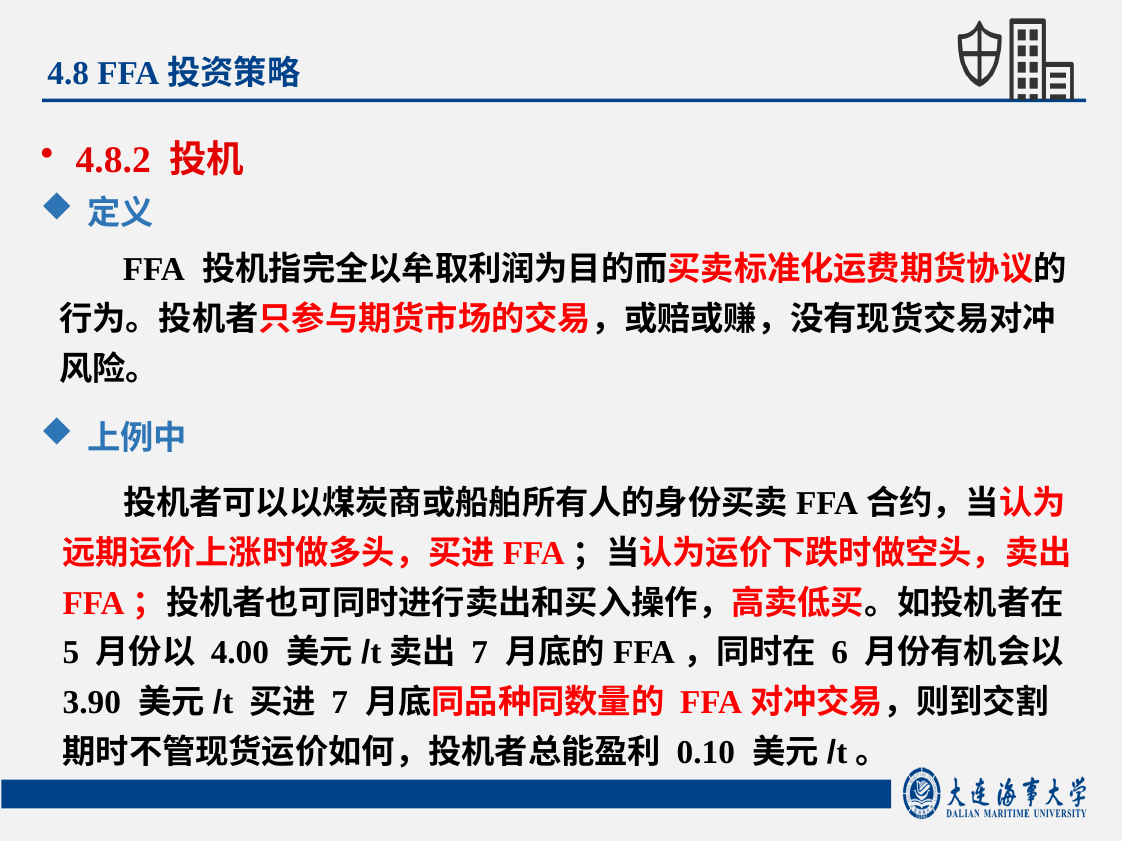

4.8 FFA投资策略
4.8.2 投机
定义
       FFA 投机指完全以牟取利润为目的而买卖标准化运费期货协议的行为。投机者只参与期货市场的交易，或赔或赚，没有现货交易对冲风险。
上例中
       投机者可以以煤炭商或船舶所有人的身份买卖FFA合约，当认为远期运价上涨时做多头，买进FFA；当认为运价下跌时做空头，卖出 FFA；投机者也可同时进行卖出和买入操作，高卖低买。如投机者在5 月份以 4.00 美元/t卖出 7 月底的FFA，同时在 6 月份有机会以 3.90 美元/t 买进 7 月底同品种同数量的 FFA对冲交易，则到交割期时不管现货运价如何，投机者总能盈利 0.10 美元/t。